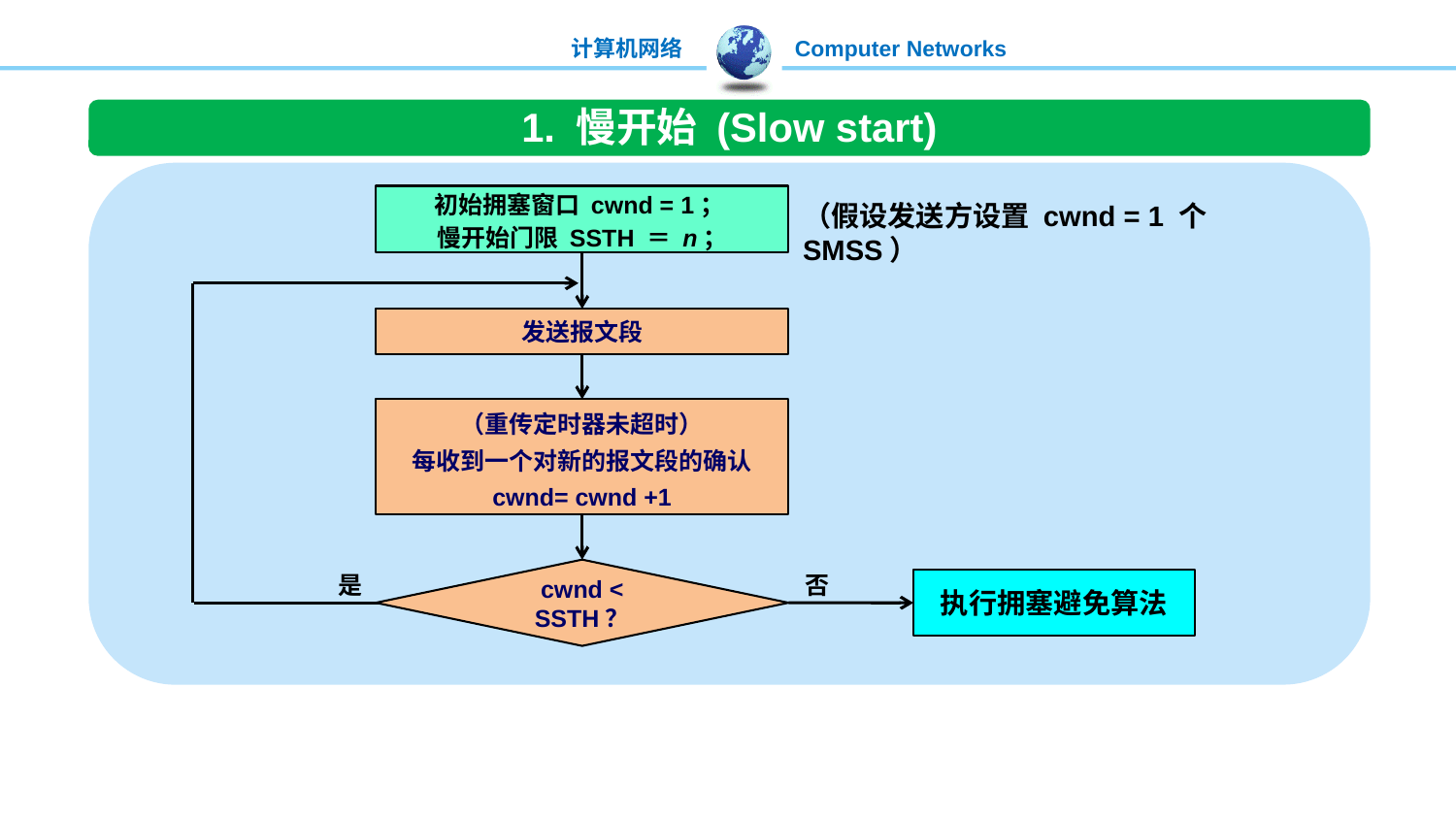

1. 慢开始 (Slow start)

初始拥塞窗口 cwnd = 1；
慢开始门限 SSTH ＝ n；
发送报文段
（重传定时器未超时）
每收到一个对新的报文段的确认
cwnd= cwnd +1
cwnd < SSTH？
是
否
执行拥塞避免算法
（假设发送方设置 cwnd = 1 个 SMSS）